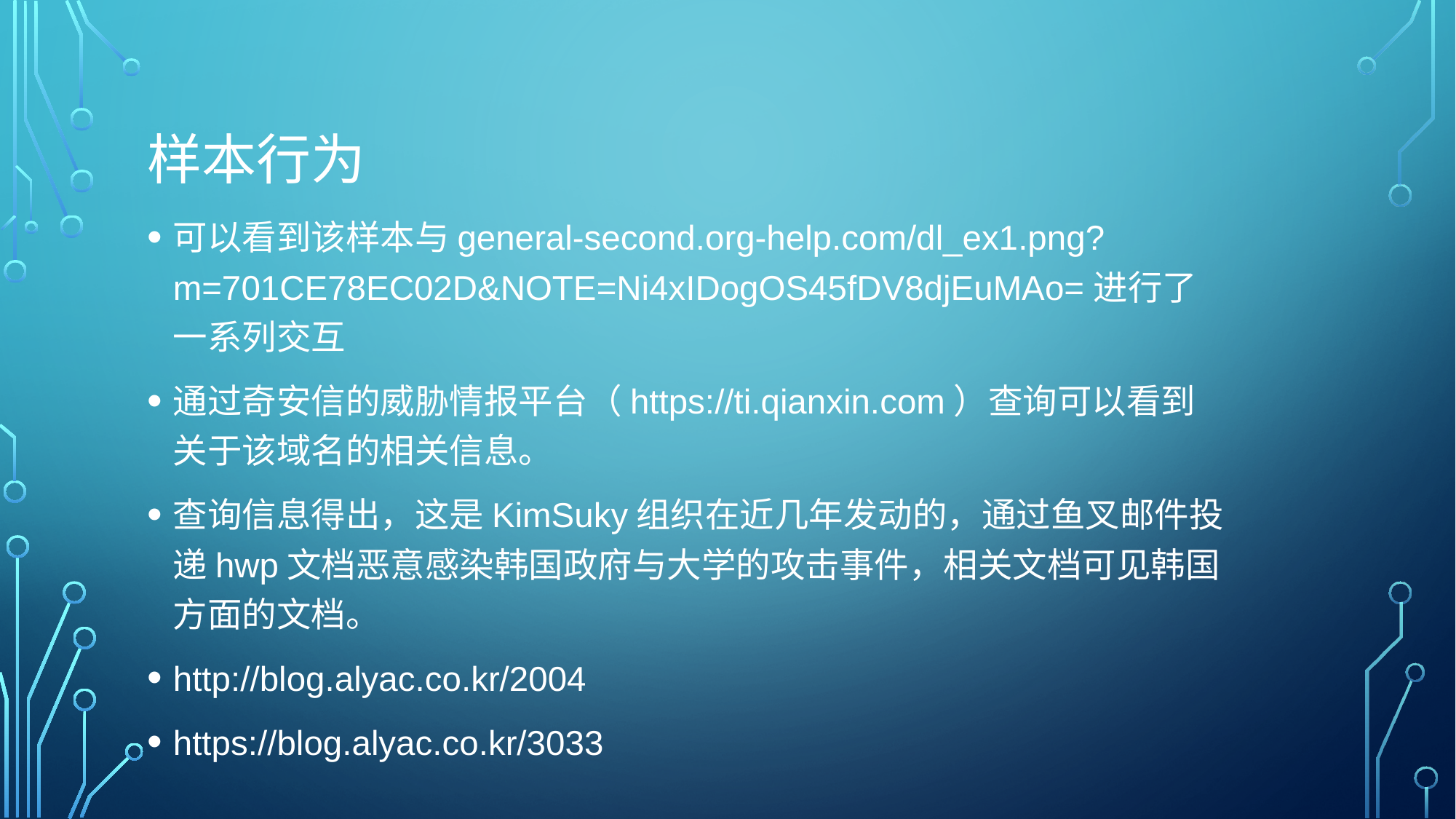

# 样本行为
可以看到该样本与general-second.org-help.com/dl_ex1.png?m=701CE78EC02D&NOTE=Ni4xIDogOS45fDV8djEuMAo=进行了一系列交互
通过奇安信的威胁情报平台（https://ti.qianxin.com）查询可以看到关于该域名的相关信息。
查询信息得出，这是KimSuky组织在近几年发动的，通过鱼叉邮件投递hwp文档恶意感染韩国政府与大学的攻击事件，相关文档可见韩国方面的文档。
http://blog.alyac.co.kr/2004
https://blog.alyac.co.kr/3033